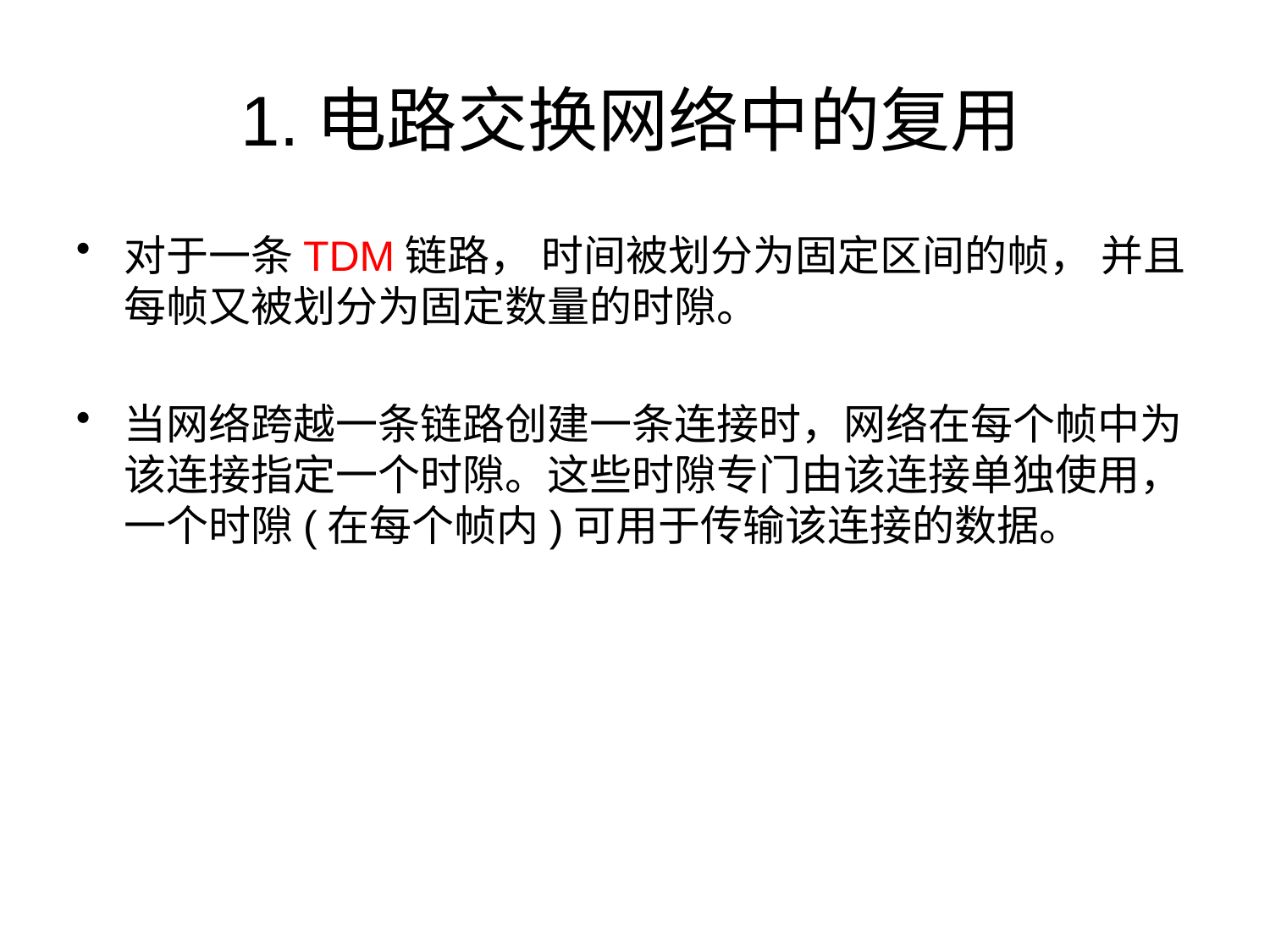

# 1.电路交换网络中的复用
对于一条TDM链路， 时间被划分为固定区间的帧， 并且每帧又被划分为固定数量的时隙。

当网络跨越一条链路创建一条连接时，网络在每个帧中为该连接指定一个时隙。这些时隙专门由该连接单独使用，一个时隙(在每个帧内)可用于传输该连接的数据。